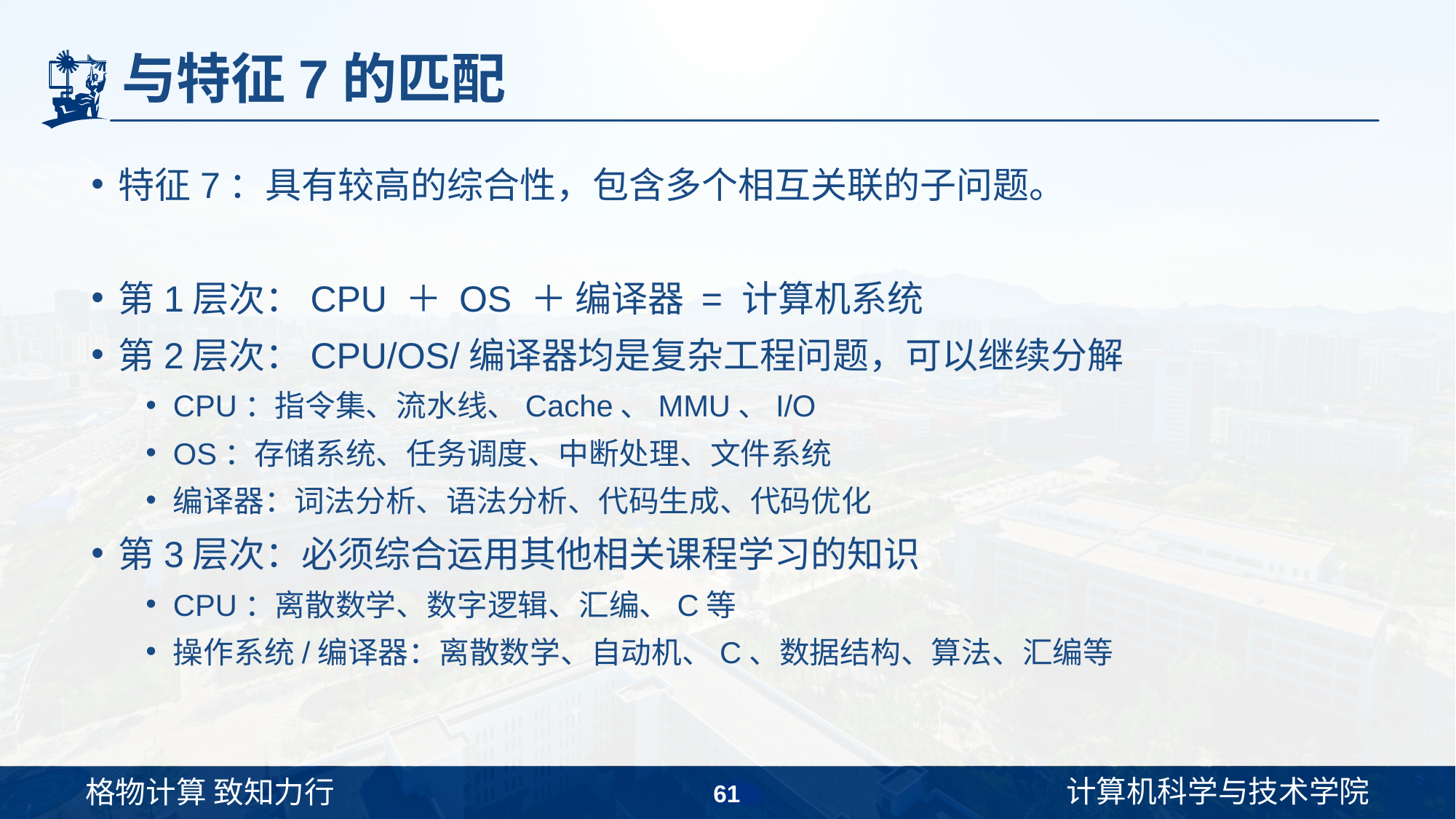

# 与特征7的匹配
特征7：具有较高的综合性，包含多个相互关联的子问题。

第1层次：CPU ＋ OS ＋ 编译器 = 计算机系统
第2层次：CPU/OS/编译器均是复杂工程问题，可以继续分解
CPU：指令集、流水线、Cache、MMU、I/O
OS：存储系统、任务调度、中断处理、文件系统
编译器：词法分析、语法分析、代码生成、代码优化
第3层次：必须综合运用其他相关课程学习的知识
CPU：离散数学、数字逻辑、汇编、C等
操作系统/编译器：离散数学、自动机、C、数据结构、算法、汇编等
61